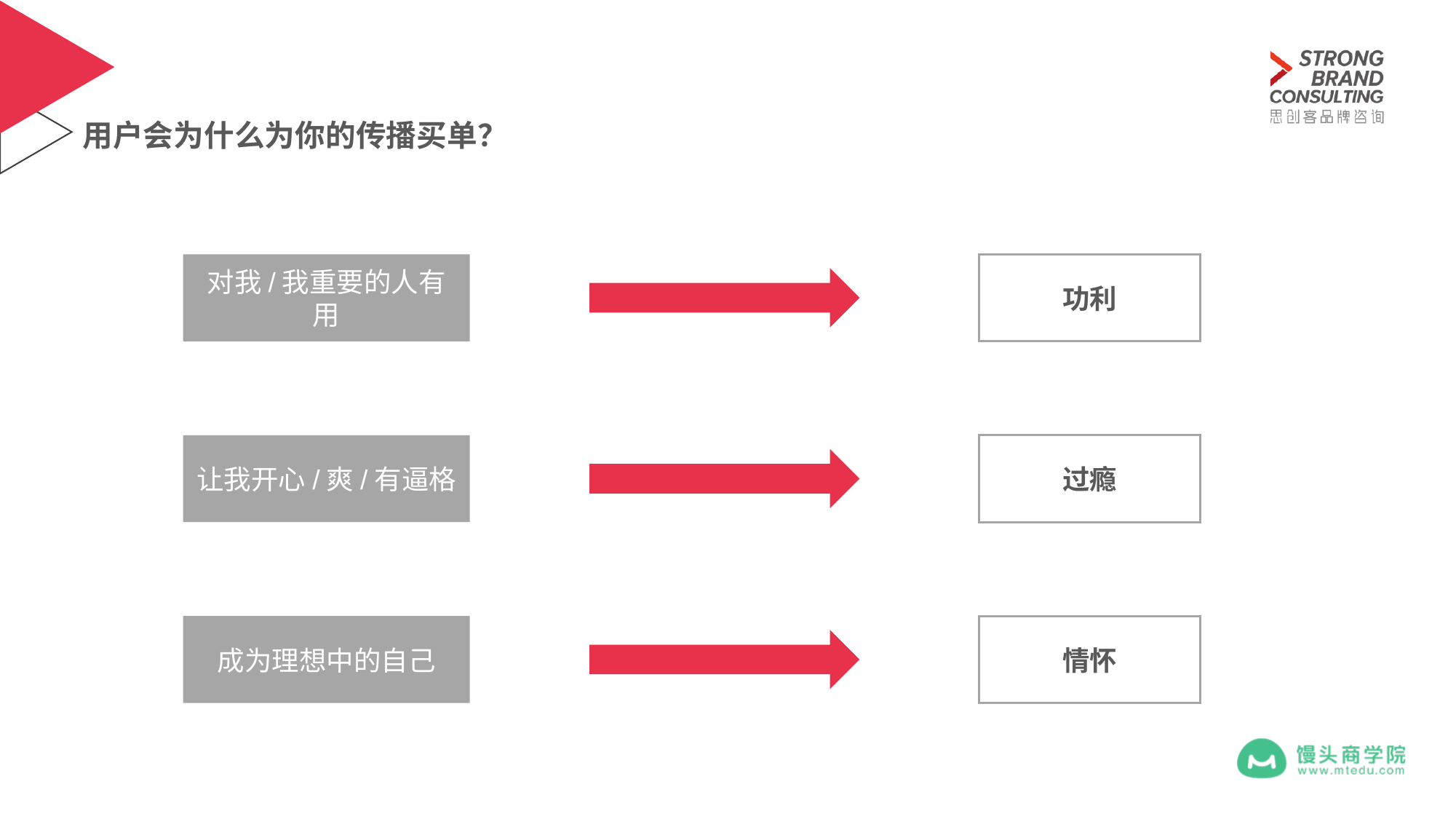

# 用户会为什么为你的传播买单？
对我/我重要的人有用
功利

让我开心/爽/有逼格
过瘾

成为理想中的自己
情怀